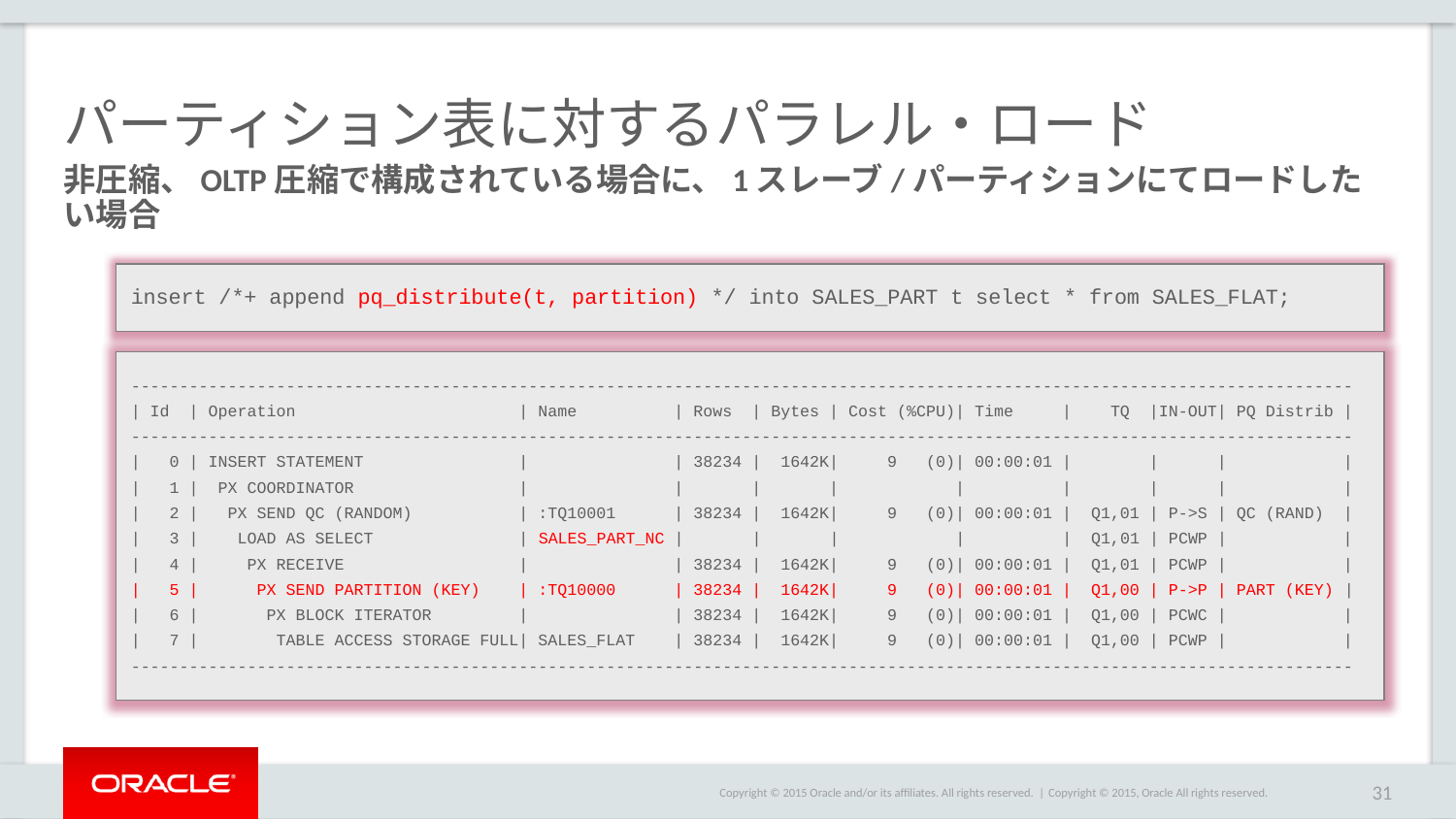

# パーティション表に対するパラレル・ロード
非圧縮、OLTP圧縮で構成されている場合に、1スレーブ/パーティションにてロードしたい場合

insert /*+ append pq_distribute(t, partition) */ into SALES_PART t select * from SALES_FLAT;
------------------------------------------------------------------------------------------------------------------------------
| Id  | Operation                       | Name          | Rows  | Bytes | Cost (%CPU)| Time     |    TQ  |IN-OUT| PQ Distrib |
------------------------------------------------------------------------------------------------------------------------------
|   0 | INSERT STATEMENT                |               | 38234 |  1642K|     9   (0)| 00:00:01 |        |      |            |
|   1 |  PX COORDINATOR                 |               |       |       |            |          |        |      |            |
|   2 |   PX SEND QC (RANDOM)           | :TQ10001      | 38234 |  1642K|     9   (0)| 00:00:01 |  Q1,01 | P->S | QC (RAND)  |
|   3 |    LOAD AS SELECT               | SALES_PART_NC |       |       |            |          |  Q1,01 | PCWP |            |
|   4 |     PX RECEIVE                  |               | 38234 |  1642K|     9   (0)| 00:00:01 |  Q1,01 | PCWP |            |
|   5 |      PX SEND PARTITION (KEY)    | :TQ10000      | 38234 |  1642K|     9   (0)| 00:00:01 |  Q1,00 | P->P | PART (KEY) |
|   6 |       PX BLOCK ITERATOR         |               | 38234 |  1642K|     9   (0)| 00:00:01 |  Q1,00 | PCWC |            |
|   7 |        TABLE ACCESS STORAGE FULL| SALES_FLAT    | 38234 |  1642K|     9   (0)| 00:00:01 |  Q1,00 | PCWP |            |
------------------------------------------------------------------------------------------------------------------------------

Copyright © 2015, Oracle All rights reserved.
31